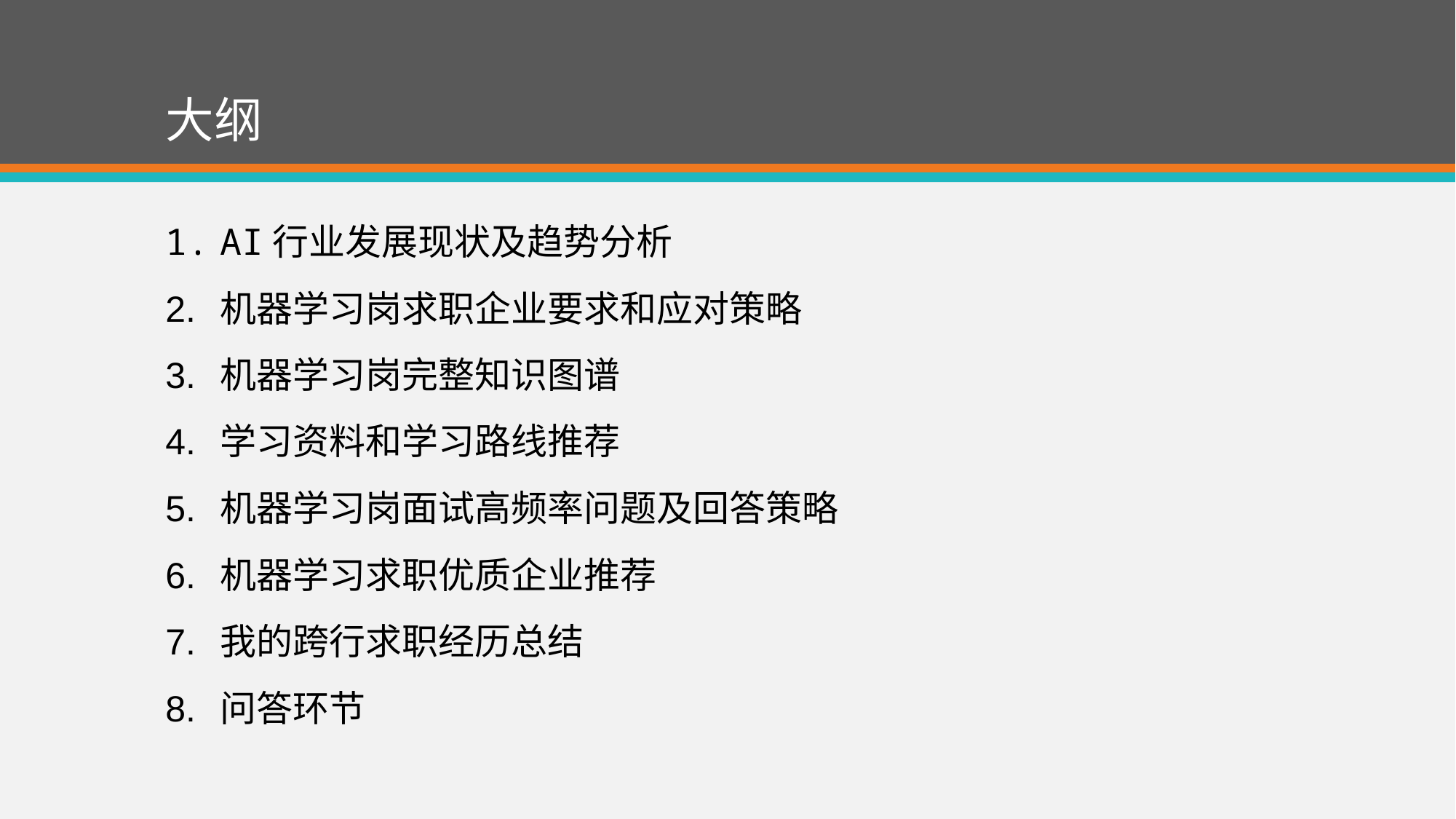

# 大纲
AI行业发展现状及趋势分析
机器学习岗求职企业要求和应对策略
机器学习岗完整知识图谱
学习资料和学习路线推荐
机器学习岗面试高频率问题及回答策略
机器学习求职优质企业推荐
我的跨行求职经历总结
问答环节